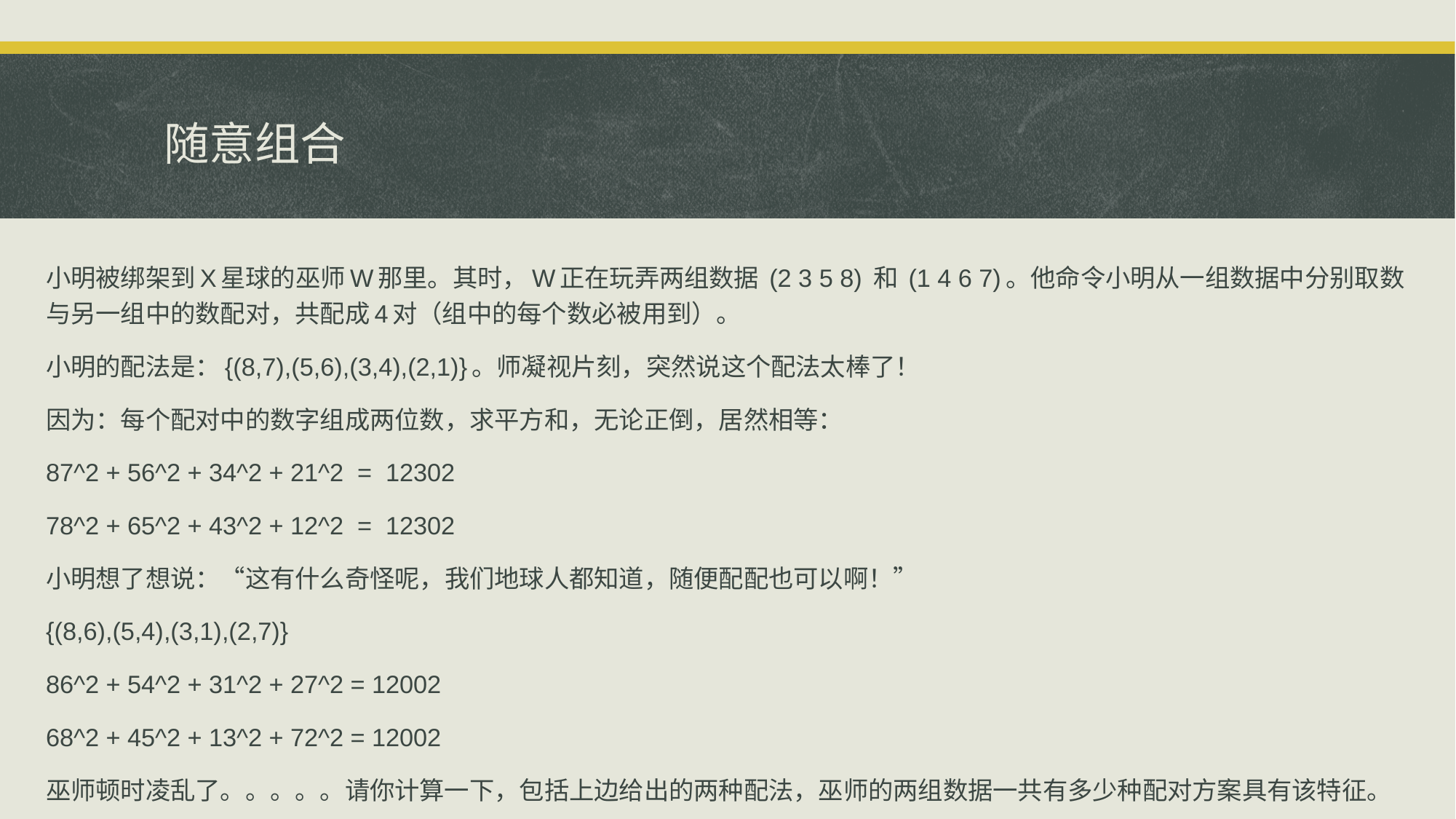

# 随意组合
小明被绑架到X星球的巫师W那里。其时，W正在玩弄两组数据 (2 3 5 8) 和 (1 4 6 7)。他命令小明从一组数据中分别取数与另一组中的数配对，共配成4对（组中的每个数必被用到）。
小明的配法是：{(8,7),(5,6),(3,4),(2,1)}。师凝视片刻，突然说这个配法太棒了！
因为：每个配对中的数字组成两位数，求平方和，无论正倒，居然相等：
87^2 + 56^2 + 34^2 + 21^2  =  12302
78^2 + 65^2 + 43^2 + 12^2  =  12302
小明想了想说：“这有什么奇怪呢，我们地球人都知道，随便配配也可以啊！”
{(8,6),(5,4),(3,1),(2,7)}
86^2 + 54^2 + 31^2 + 27^2 = 12002
68^2 + 45^2 + 13^2 + 72^2 = 12002
巫师顿时凌乱了。。。。。请你计算一下，包括上边给出的两种配法，巫师的两组数据一共有多少种配对方案具有该特征。